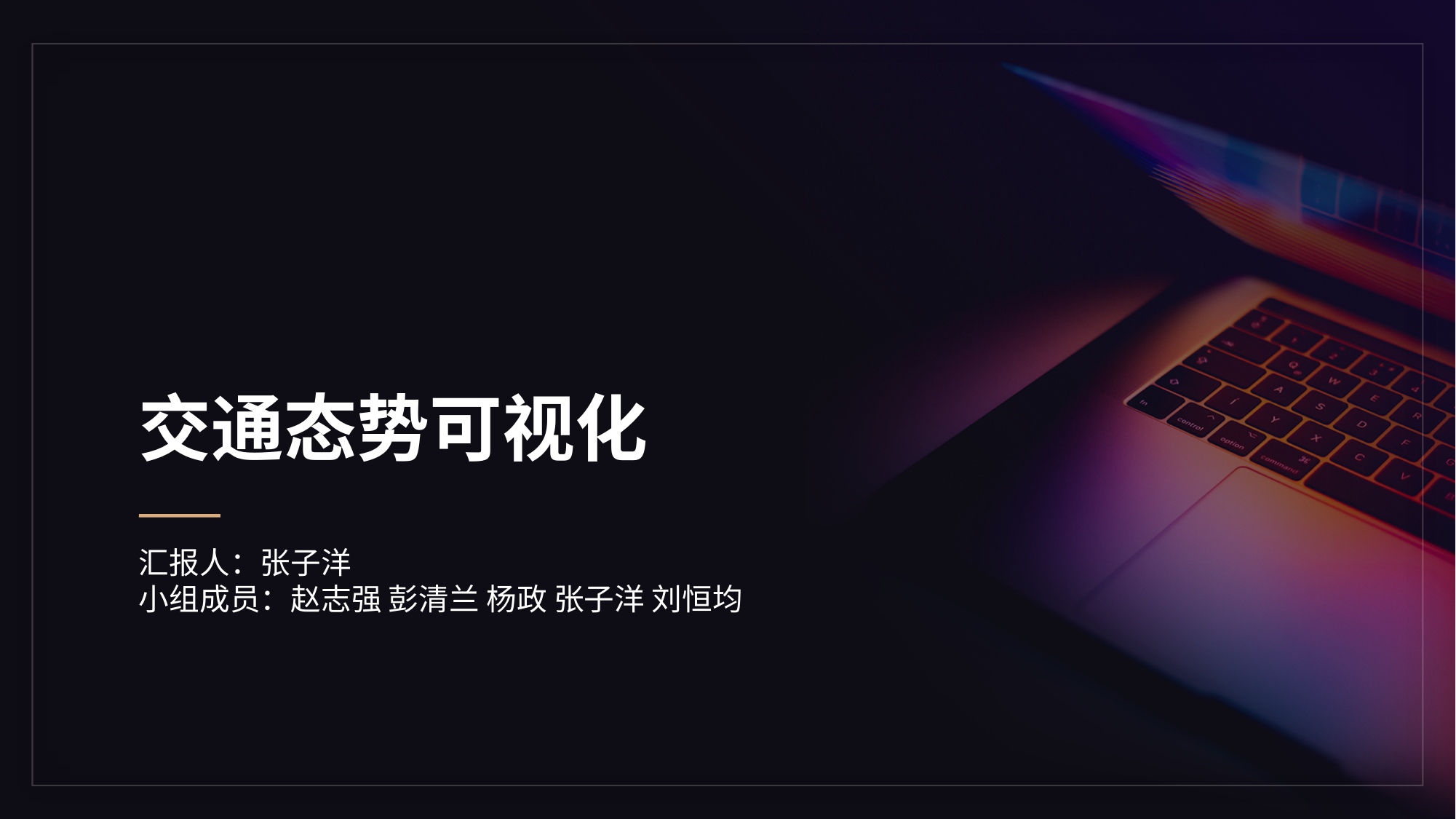

# 交通态势可视化
汇报人：张子洋
小组成员：赵志强 彭清兰 杨政 张子洋 刘恒均